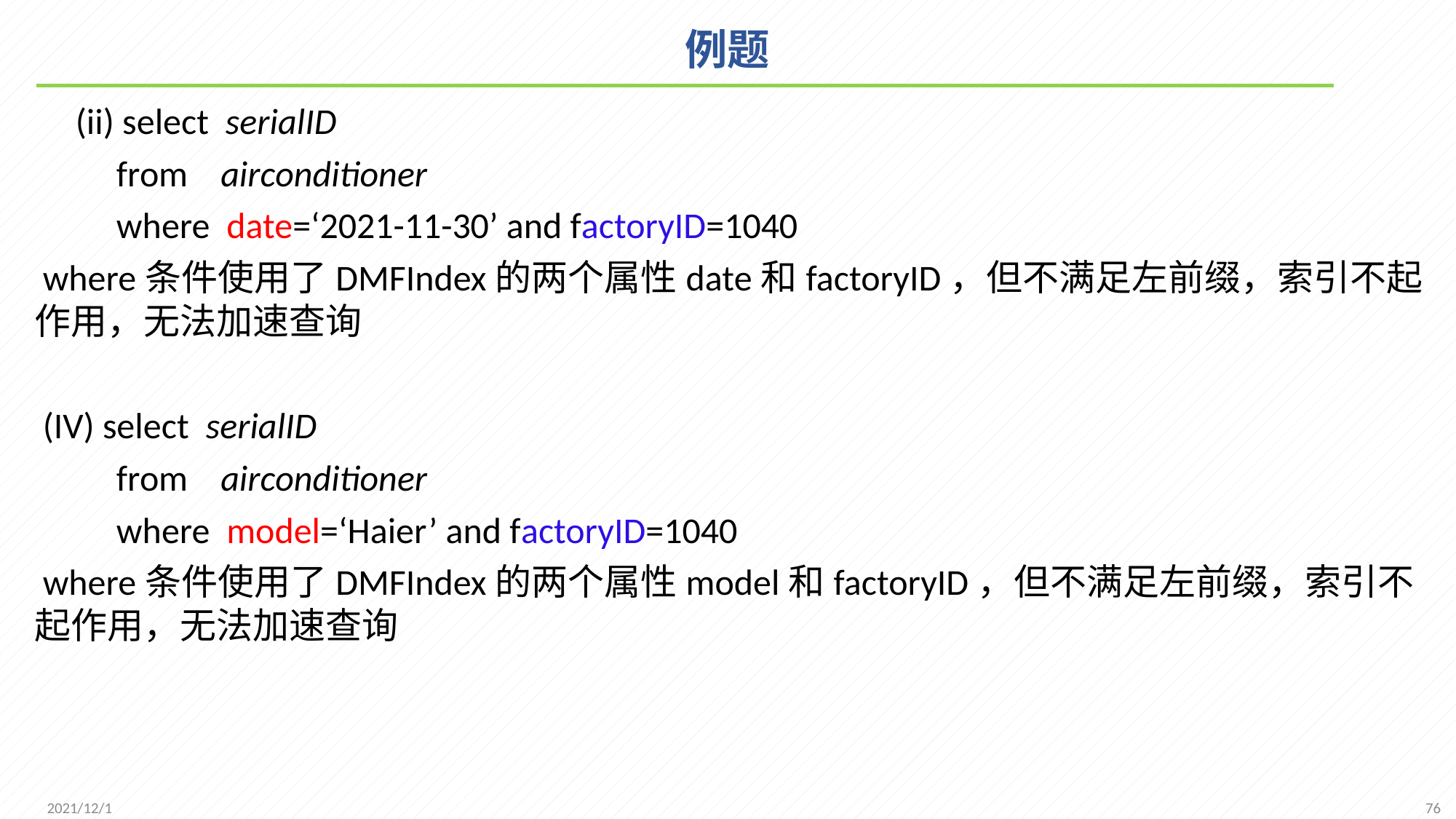

# 例题
     (ii) select  serialID
          from    airconditioner
          where  date=‘2021-11-30’ and factoryID=1040
 where条件使用了DMFIndex的两个属性date和factoryID，但不满足左前缀，索引不起作用，无法加速查询

 (IV) select  serialID
          from    airconditioner
          where  model=‘Haier’ and factoryID=1040
 where条件使用了DMFIndex的两个属性model和factoryID，但不满足左前缀，索引不起作用，无法加速查询

76
2021/12/1